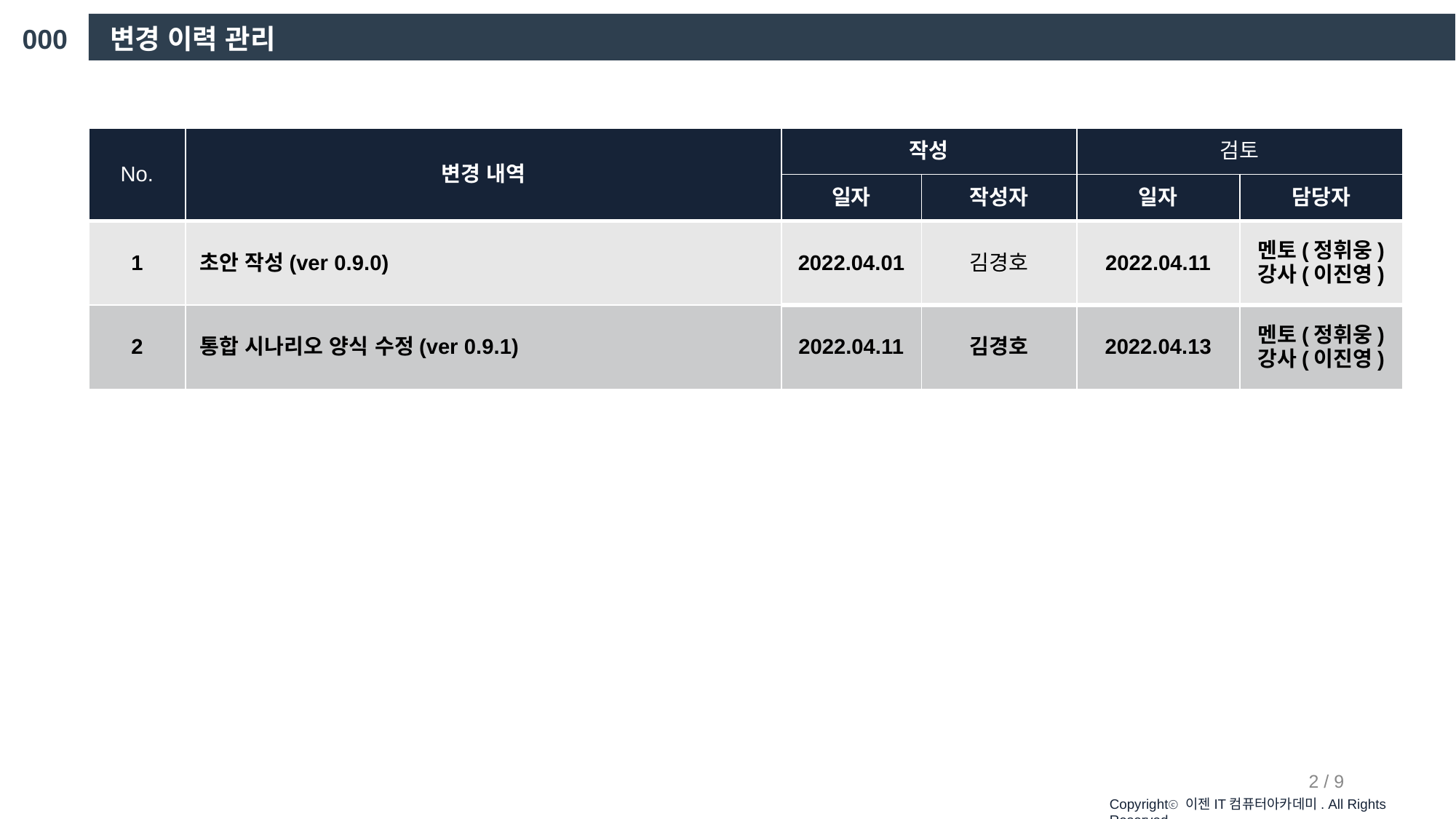

000
변경 이력 관리
| No. | 변경 내역 | 작성 |  | 검토 |  |
| --- | --- | --- | --- | --- | --- |
|  |  | 일자 | 작성자 | 일자 | 담당자 |
| 1 | 초안 작성(ver 0.9.0) | 2022.04.01 | 김경호 | 2022.04.11 | 멘토(정휘웅) 강사(이진영) |
| 2 | 통합 시나리오 양식 수정(ver 0.9.1) | 2022.04.11 | 김경호 | 2022.04.13 | 멘토(정휘웅) 강사(이진영) |
2 / 9